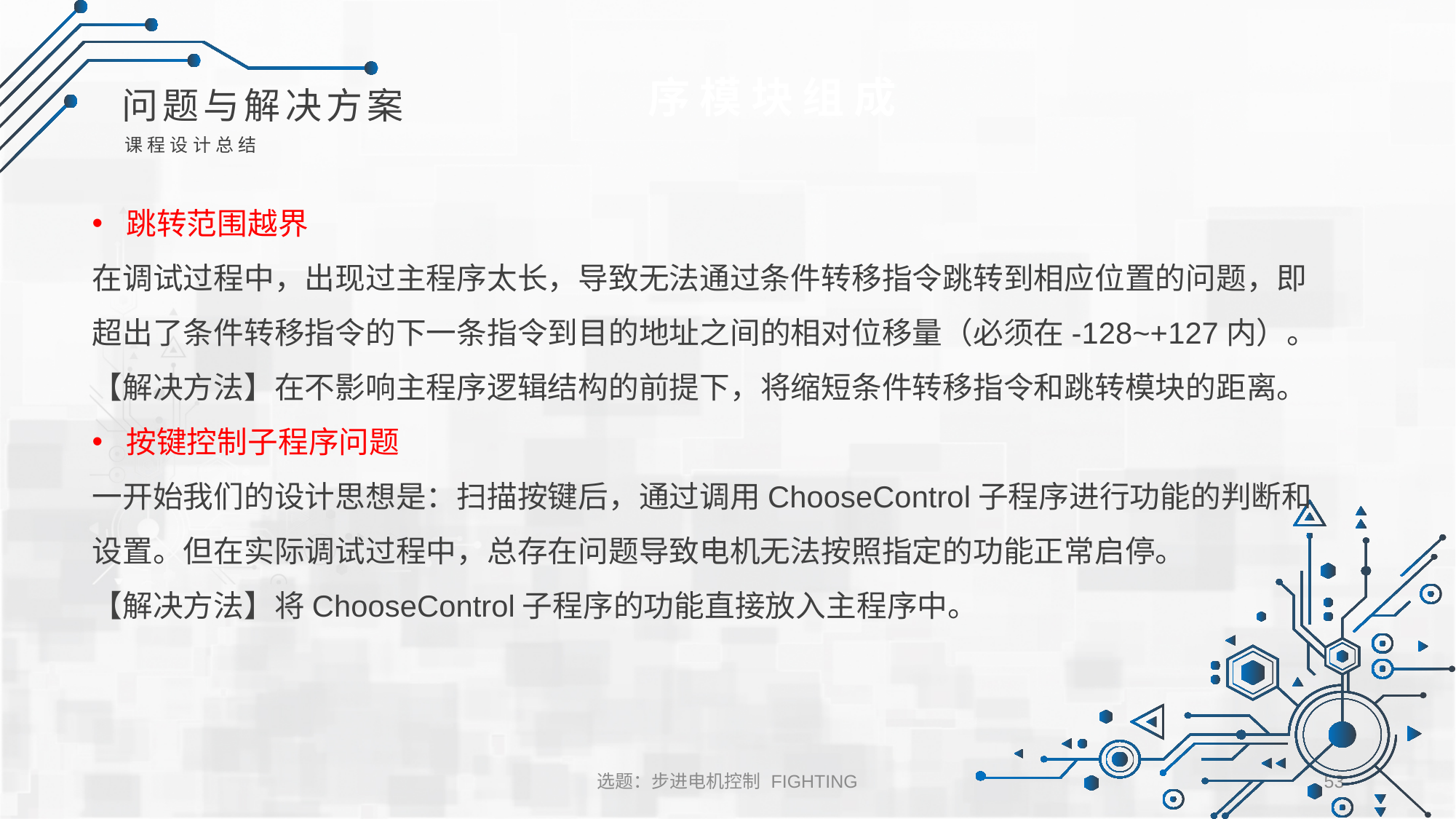

序模块组成
问题与解决方案
课程设计总结
跳转范围越界
在调试过程中，出现过主程序太长，导致无法通过条件转移指令跳转到相应位置的问题，即超出了条件转移指令的下一条指令到目的地址之间的相对位移量（必须在-128~+127内）。
【解决方法】在不影响主程序逻辑结构的前提下，将缩短条件转移指令和跳转模块的距离。
按键控制子程序问题
一开始我们的设计思想是：扫描按键后，通过调用ChooseControl子程序进行功能的判断和设置。但在实际调试过程中，总存在问题导致电机无法按照指定的功能正常启停。
【解决方法】将ChooseControl子程序的功能直接放入主程序中。

选题：步进电机控制 FIGHTING
53